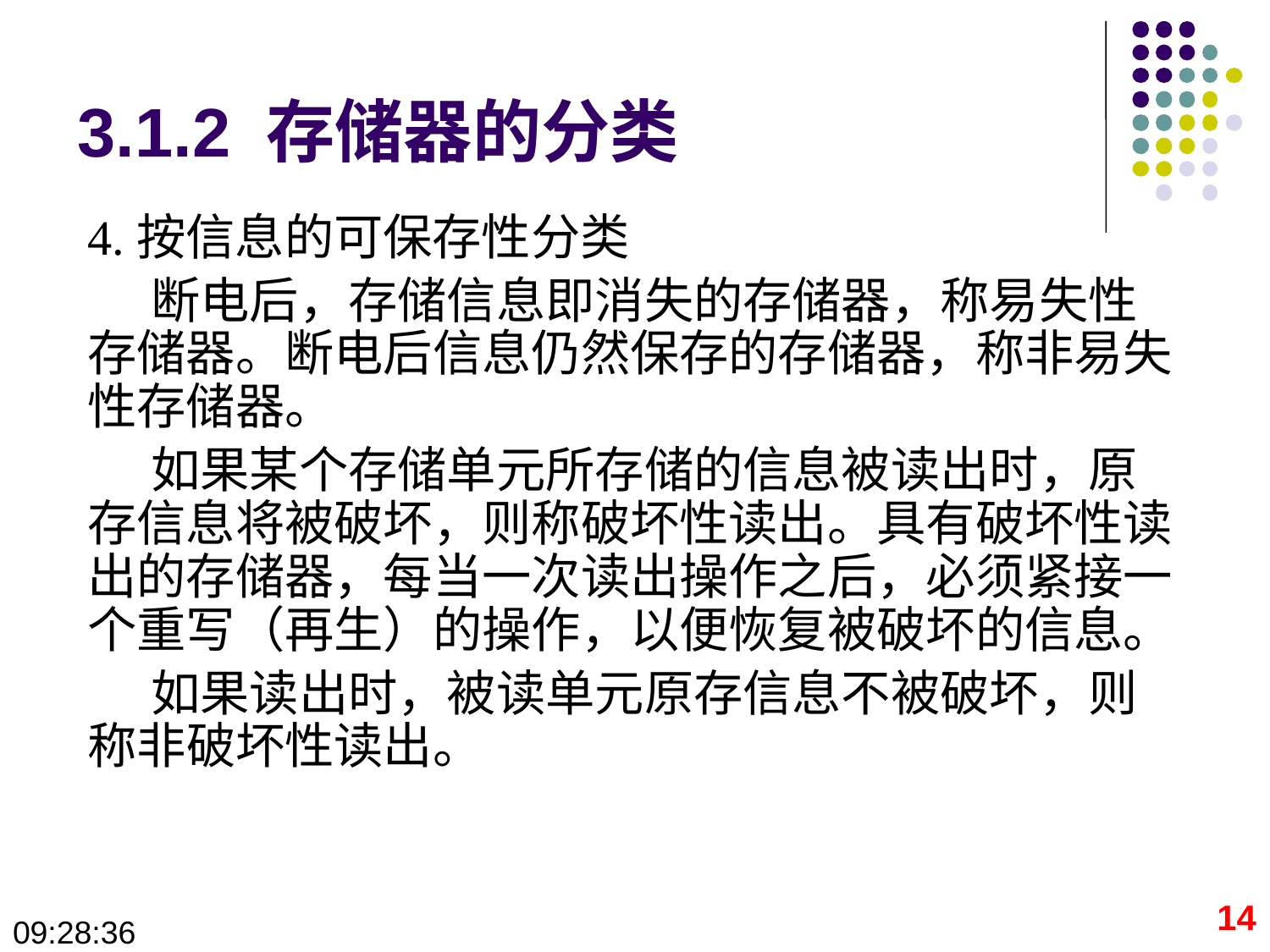

# 3.1.2 存储器的分类
4.按信息的可保存性分类
断电后，存储信息即消失的存储器，称易失性存储器。断电后信息仍然保存的存储器，称非易失性存储器。
如果某个存储单元所存储的信息被读出时，原存信息将被破坏，则称破坏性读出。具有破坏性读出的存储器，每当一次读出操作之后，必须紧接一个重写（再生）的操作，以便恢复被破坏的信息。
如果读出时，被读单元原存信息不被破坏，则称非破坏性读出。
14
09:28:36